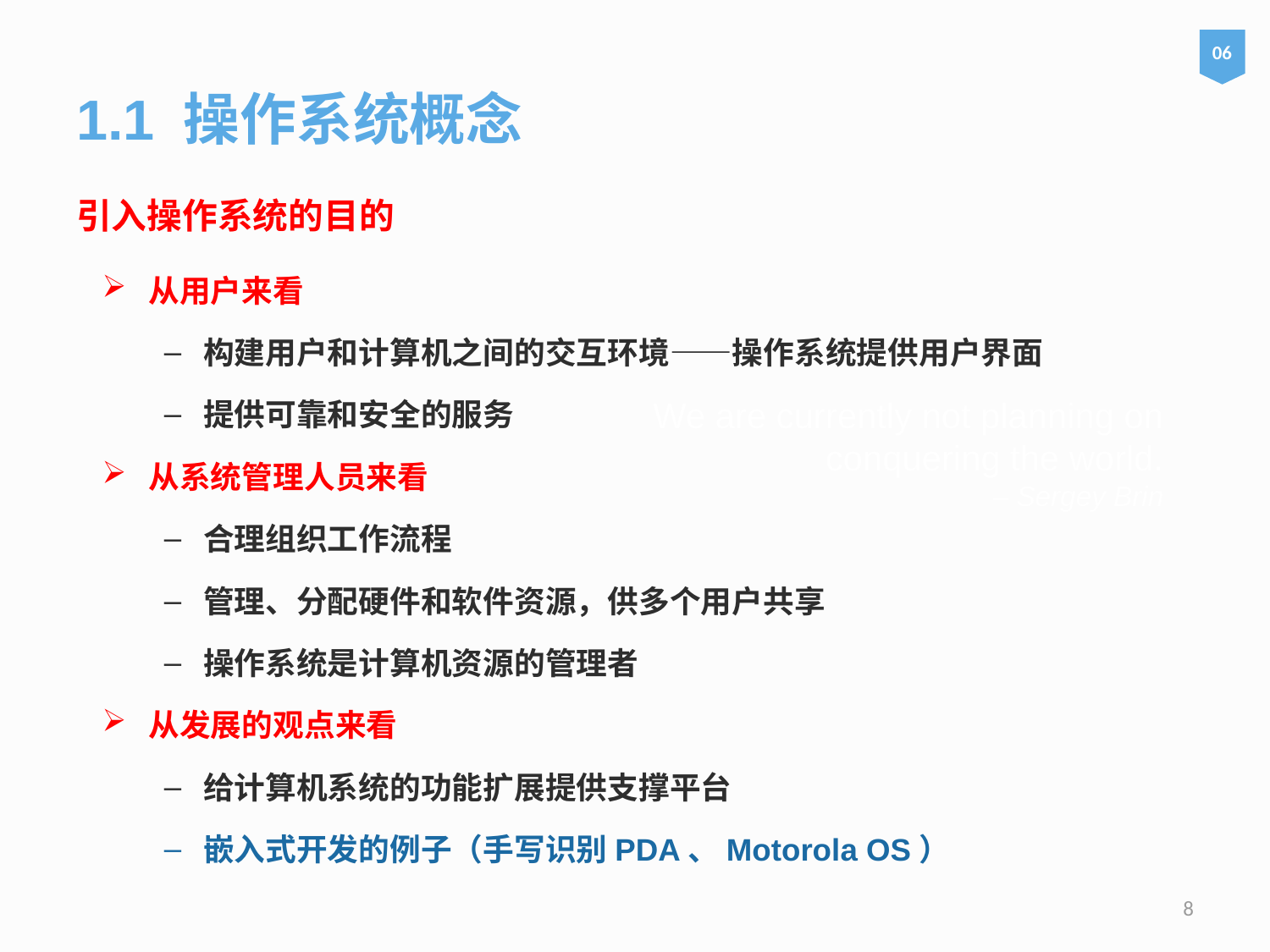

06
1.1 操作系统概念
引入操作系统的目的
从用户来看
构建用户和计算机之间的交互环境——操作系统提供用户界面
提供可靠和安全的服务
从系统管理人员来看
合理组织工作流程
管理、分配硬件和软件资源，供多个用户共享
操作系统是计算机资源的管理者
从发展的观点来看
给计算机系统的功能扩展提供支撑平台
嵌入式开发的例子（手写识别PDA、Motorola OS）
# We are currently not planning on conquering the world. – Sergey Brin
8